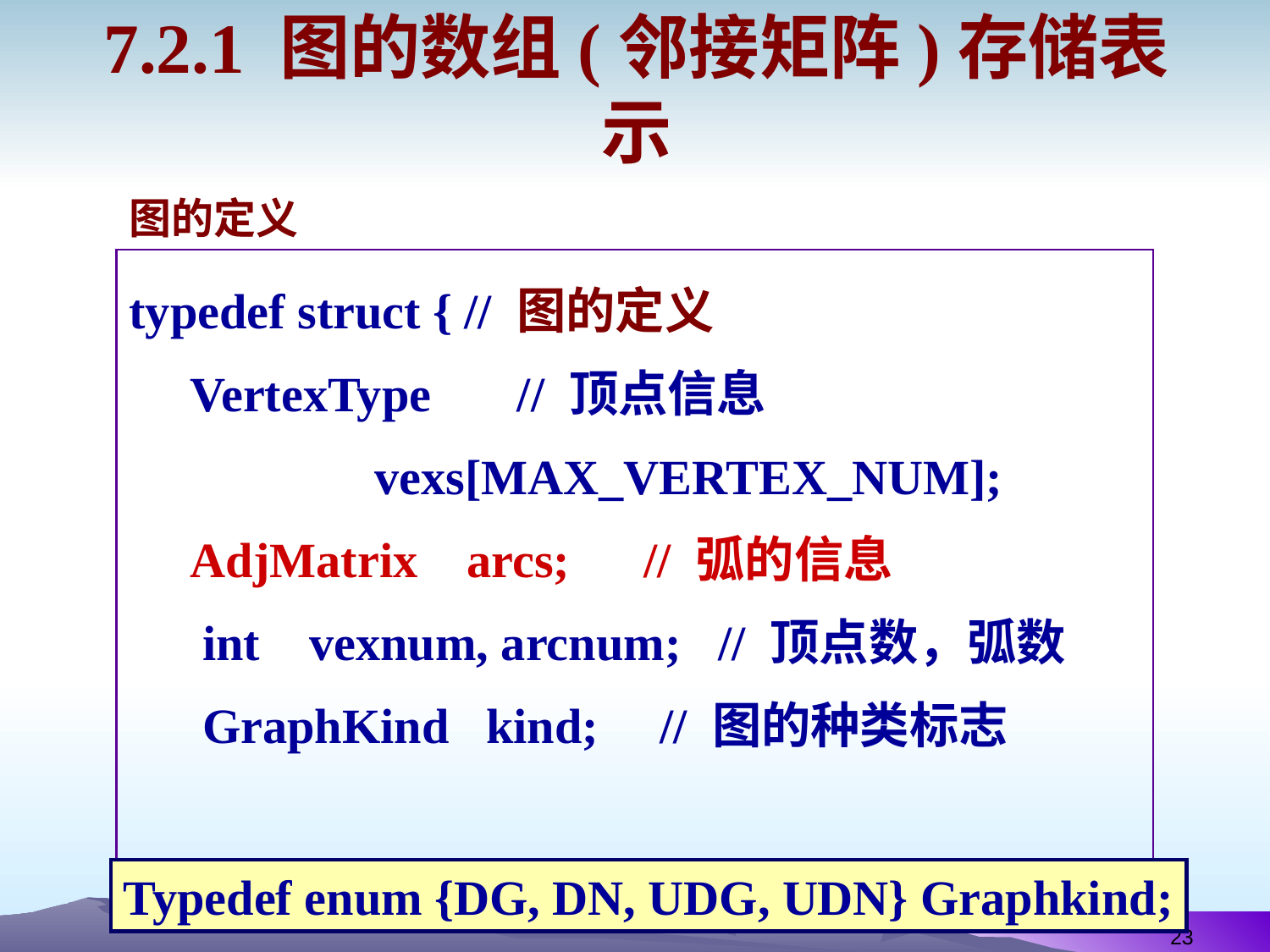

# 7.2.1 图的数组(邻接矩阵)存储表示
图的定义
typedef struct { // 图的定义
     VertexType       // 顶点信息
                    vexs[MAX_VERTEX_NUM];
     AdjMatrix    arcs;      // 弧的信息
      int    vexnum, arcnum;   // 顶点数，弧数
      GraphKind   kind;     // 图的种类标志
  } MGraph;
Typedef enum {DG, DN, UDG, UDN} Graphkind;
23